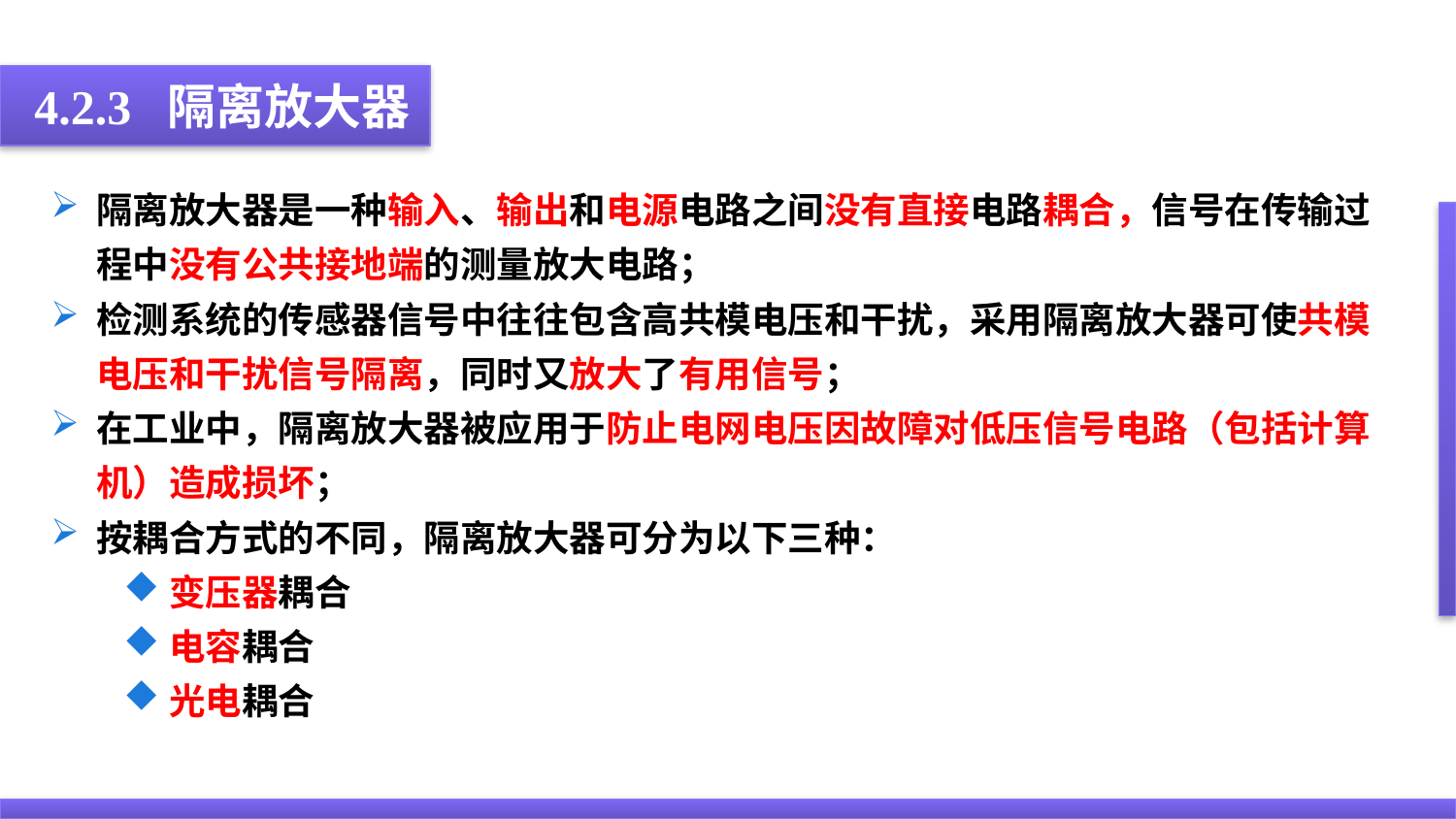

4.2.3  隔离放大器
隔离放大器是一种输入、输出和电源电路之间没有直接电路耦合，信号在传输过程中没有公共接地端的测量放大电路；
检测系统的传感器信号中往往包含高共模电压和干扰，采用隔离放大器可使共模电压和干扰信号隔离，同时又放大了有用信号；
在工业中，隔离放大器被应用于防止电网电压因故障对低压信号电路（包括计算机）造成损坏；
按耦合方式的不同，隔离放大器可分为以下三种：
变压器耦合
电容耦合
光电耦合